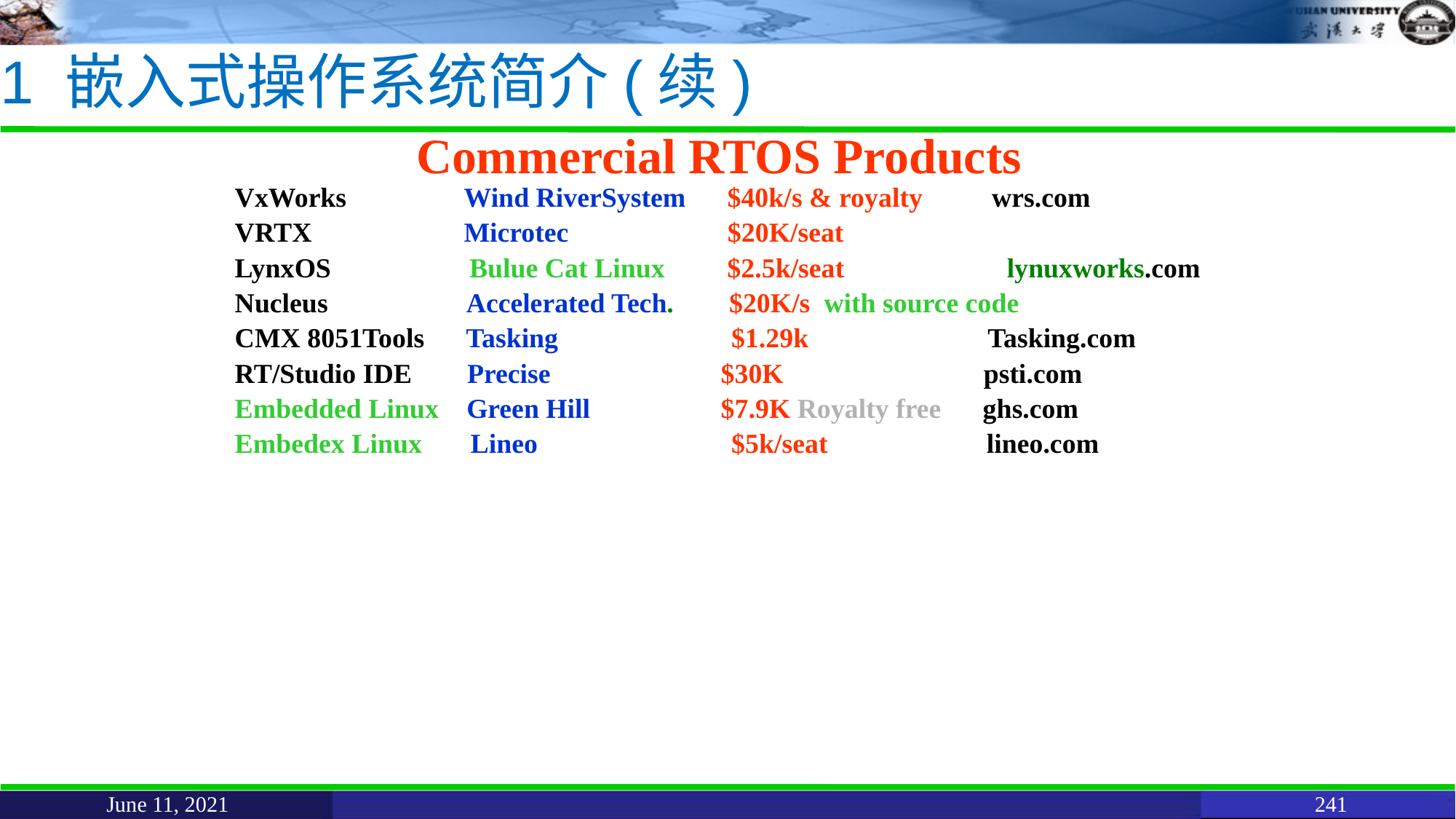

# 1 嵌入式操作系统简介(续)
Commercial RTOS Products
VxWorks                 Wind RiverSystem      $40k/s & royalty          wrs.com
VRTX                      Microtec                       $20K/seat
LynxOS                    Bulue Cat Linux         $2.5k/seat        	        lynuxworks.com
Nucleus                    Accelerated Tech.        $20K/s  with source code
CMX 8051Tools      Tasking                         $1.29k                          Tasking.com
RT/Studio IDE        Precise	              $30K                             psti.com
Embedded Linux    Green Hill    	              $7.9K Royalty free      ghs.com
Embedex Linux       Lineo                            $5k/seat                       lineo.com

June 11, 2021

241